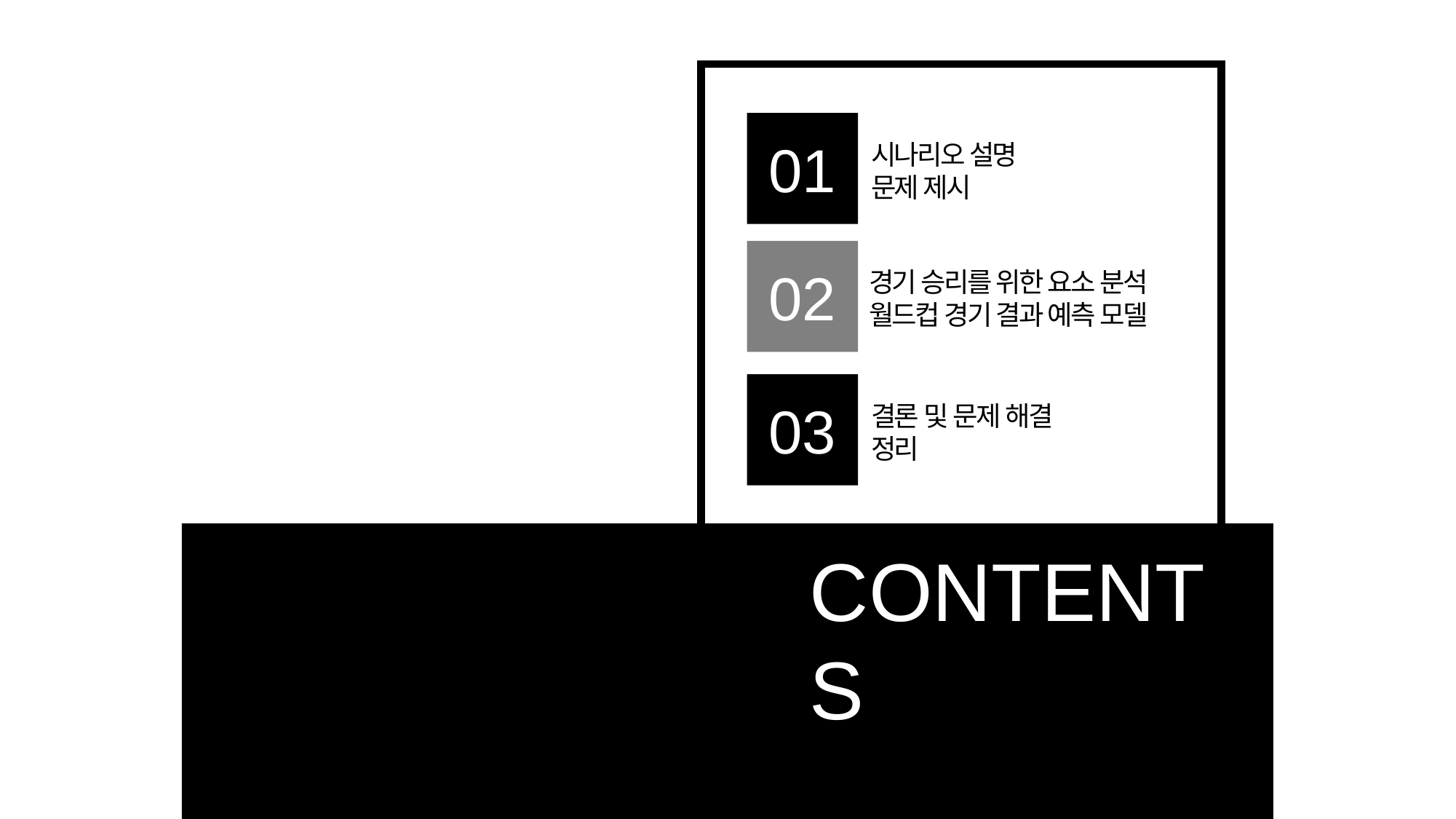

01
시나리오 설명
문제 제시
02
경기 승리를 위한 요소 분석
월드컵 경기 결과 예측 모델
03
결론 및 문제 해결
정리

CONTENTS